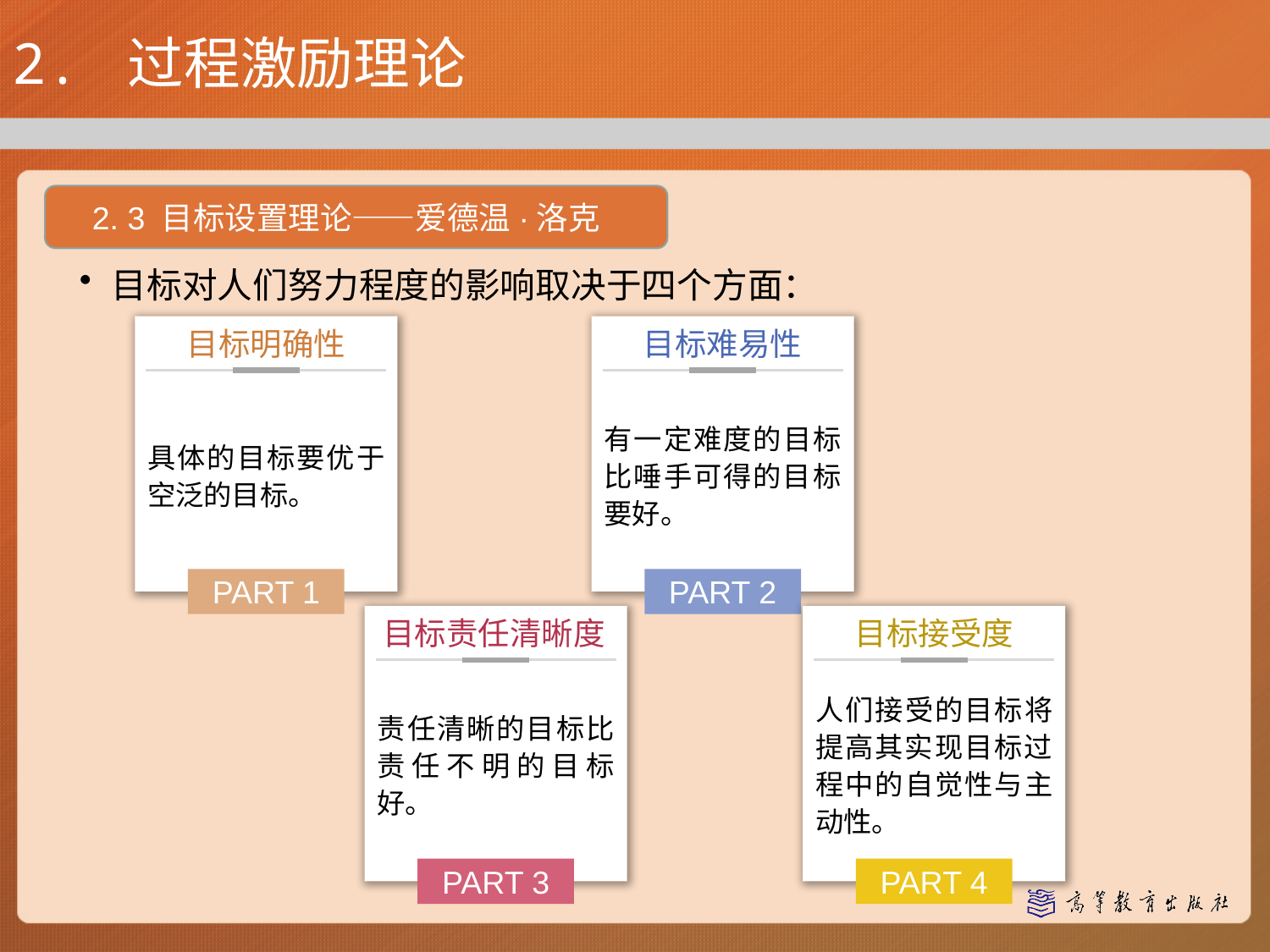

2. 过程激励理论
2. 3 目标设置理论——爱德温·洛克
目标对人们努力程度的影响取决于四个方面：
具体的目标要优于空泛的目标。
目标明确性
PART 1
有一定难度的目标比唾手可得的目标要好。
目标难易性
PART 2
目标责任清晰度
责任清晰的目标比责任不明的目标好。
PART 3
人们接受的目标将提高其实现目标过程中的自觉性与主动性。
目标接受度
PART 4